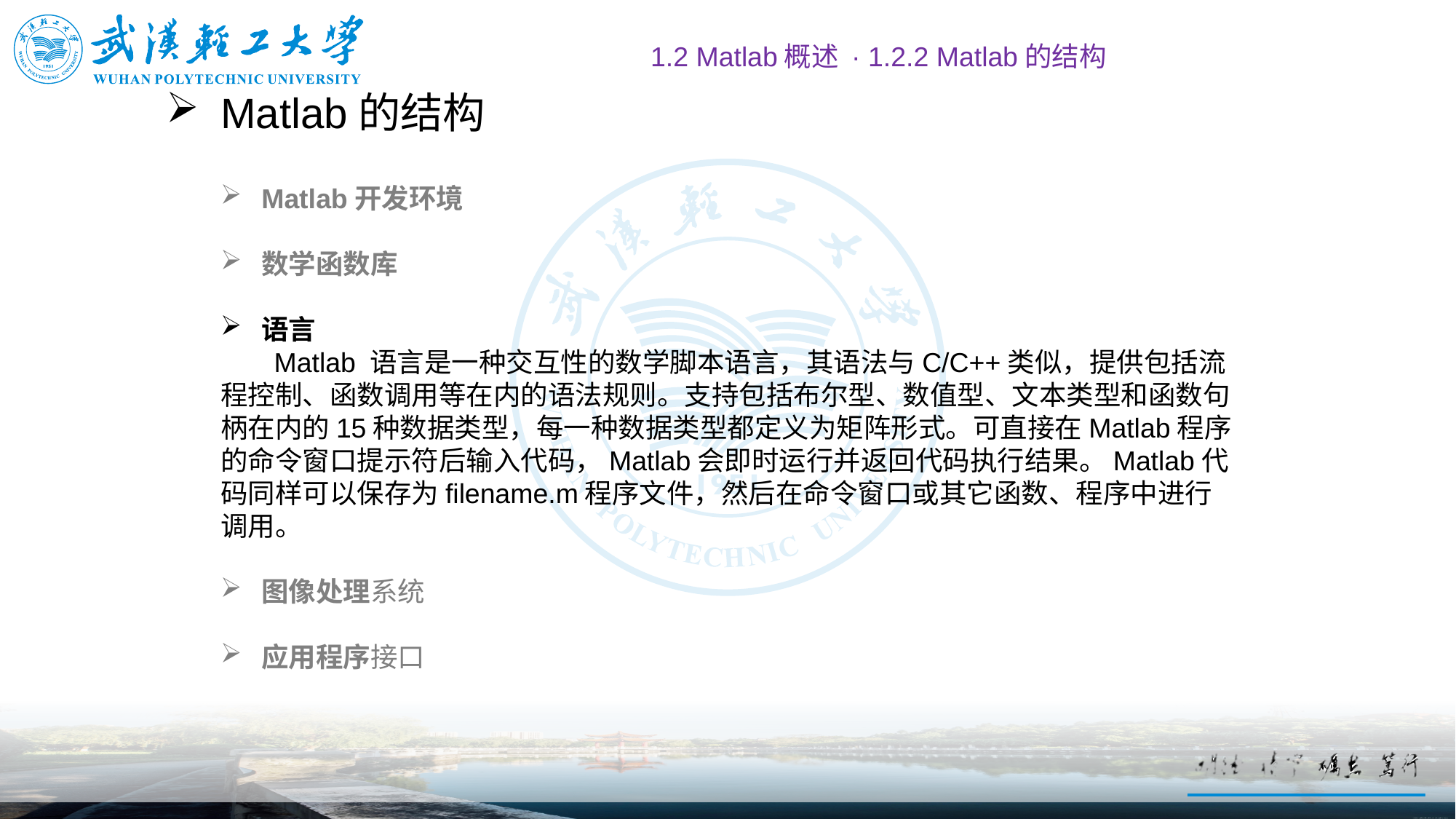

1.2 Matlab概述 · 1.2.2 Matlab的结构
# Matlab的结构
Matlab开发环境

数学函数库

语言
       Matlab 语言是一种交互性的数学脚本语言，其语法与C/C++类似，提供包括流程控制、函数调用等在内的语法规则。支持包括布尔型、数值型、文本类型和函数句柄在内的15种数据类型，每一种数据类型都定义为矩阵形式。可直接在Matlab程序的命令窗口提示符后输入代码，Matlab会即时运行并返回代码执行结果。Matlab代码同样可以保存为filename.m程序文件，然后在命令窗口或其它函数、程序中进行调用。

图像处理系统

应用程序接口